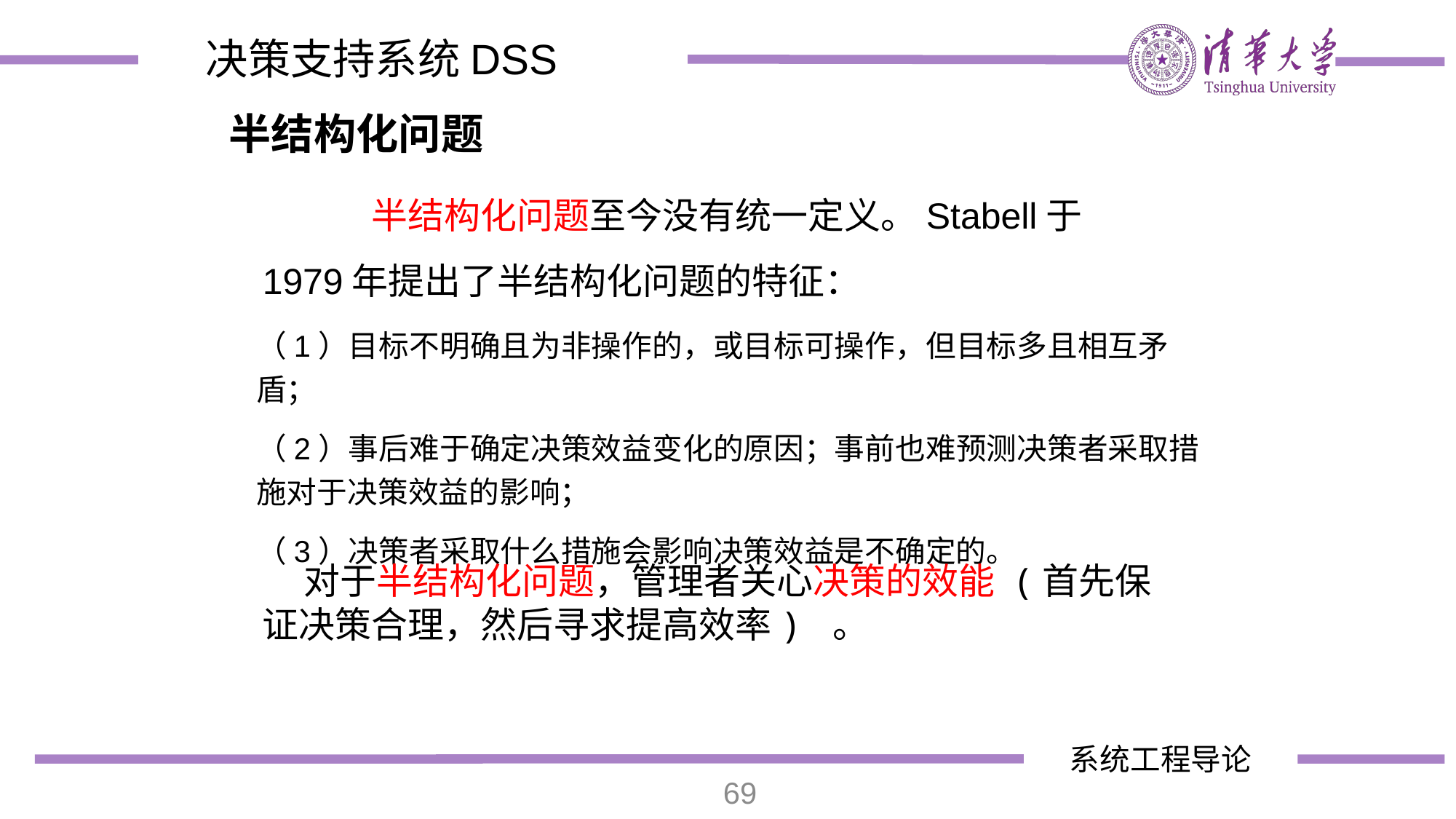

决策支持系统DSS
半结构化问题
	半结构化问题至今没有统一定义。Stabell于1979年提出了半结构化问题的特征：
（1）目标不明确且为非操作的，或目标可操作，但目标多且相互矛盾；
（2）事后难于确定决策效益变化的原因；事前也难预测决策者采取措施对于决策效益的影响；
（3）决策者采取什么措施会影响决策效益是不确定的。
    对于半结构化问题，管理者关心决策的效能 (首先保证决策合理，然后寻求提高效率) 。